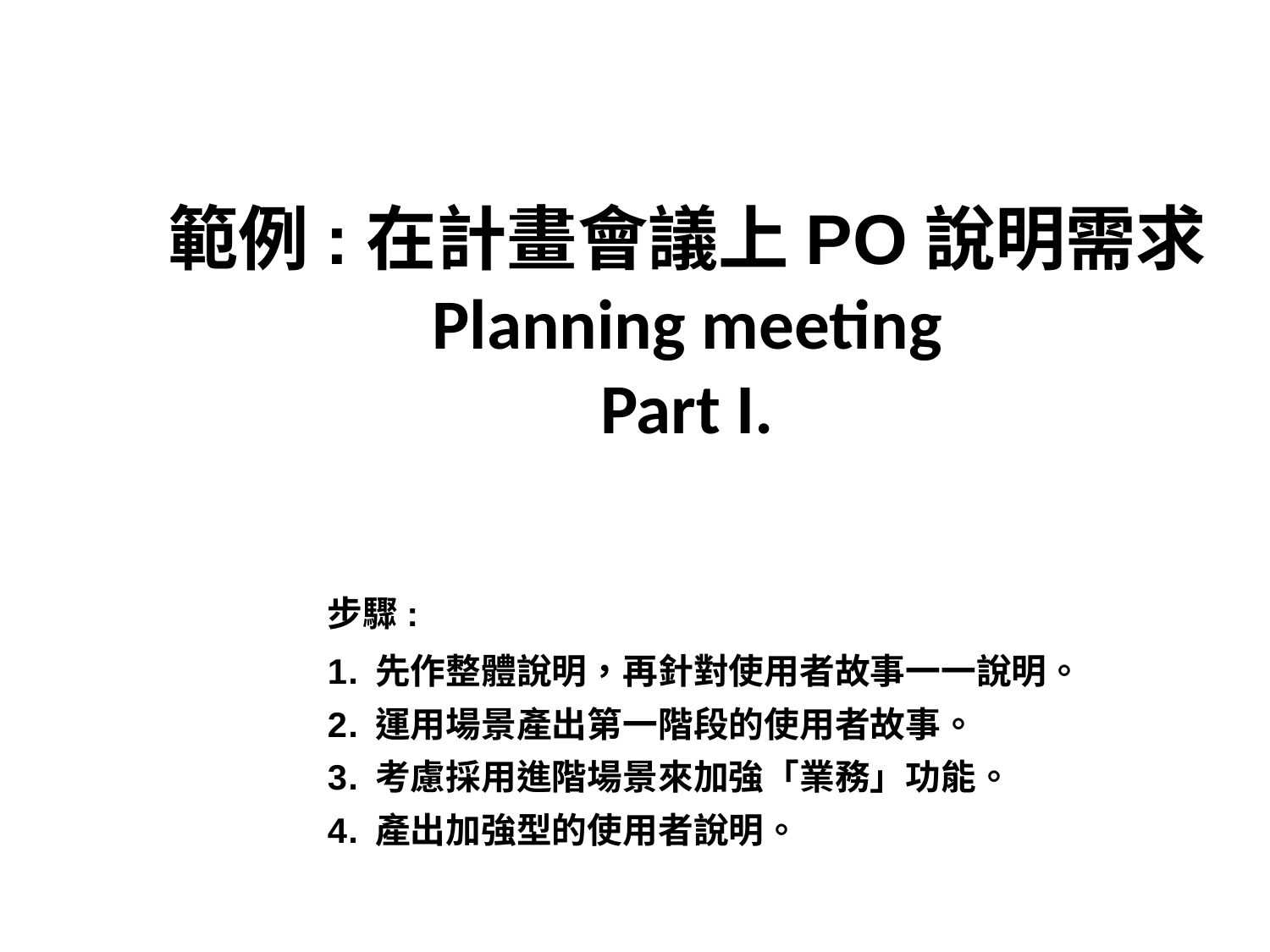

範例:在計畫會議上PO說明需求
Planning meeting
Part I.
步驟:
先作整體說明，再針對使用者故事一一說明。
運用場景產出第一階段的使用者故事。
考慮採用進階場景來加強「業務」功能。
產出加強型的使用者說明。